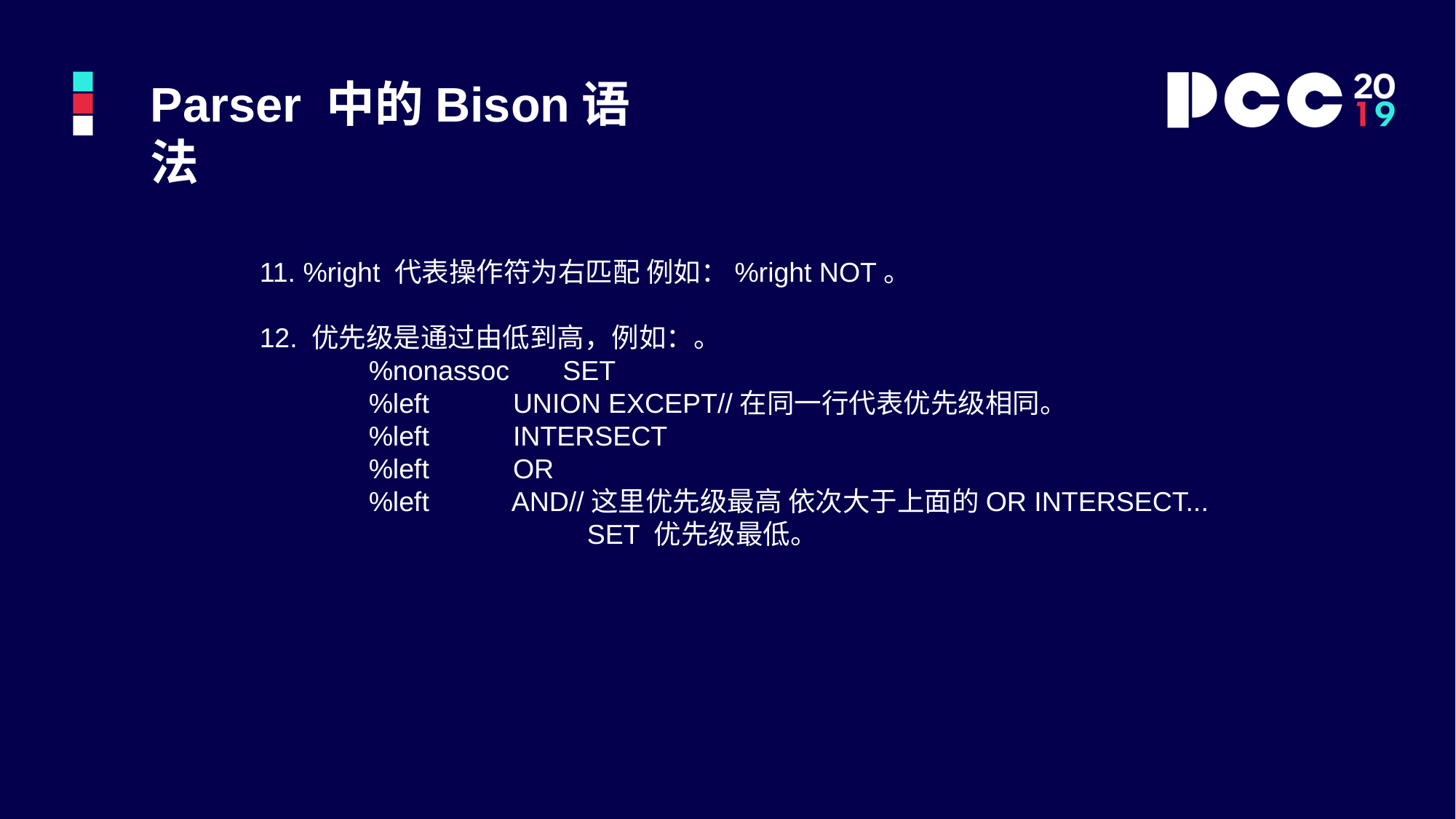

Parser 中的Bison语法
	11. %right 代表操作符为右匹配 例如：%right NOT。

	12. 优先级是通过由低到高，例如：。
		%nonassoc       SET
          		%left           UNION EXCEPT//在同一行代表优先级相同。
		%left           INTERSECT
		%left           OR
		%left           AND//这里优先级最高 依次大于上面的OR INTERSECT... 					SET 优先级最低。